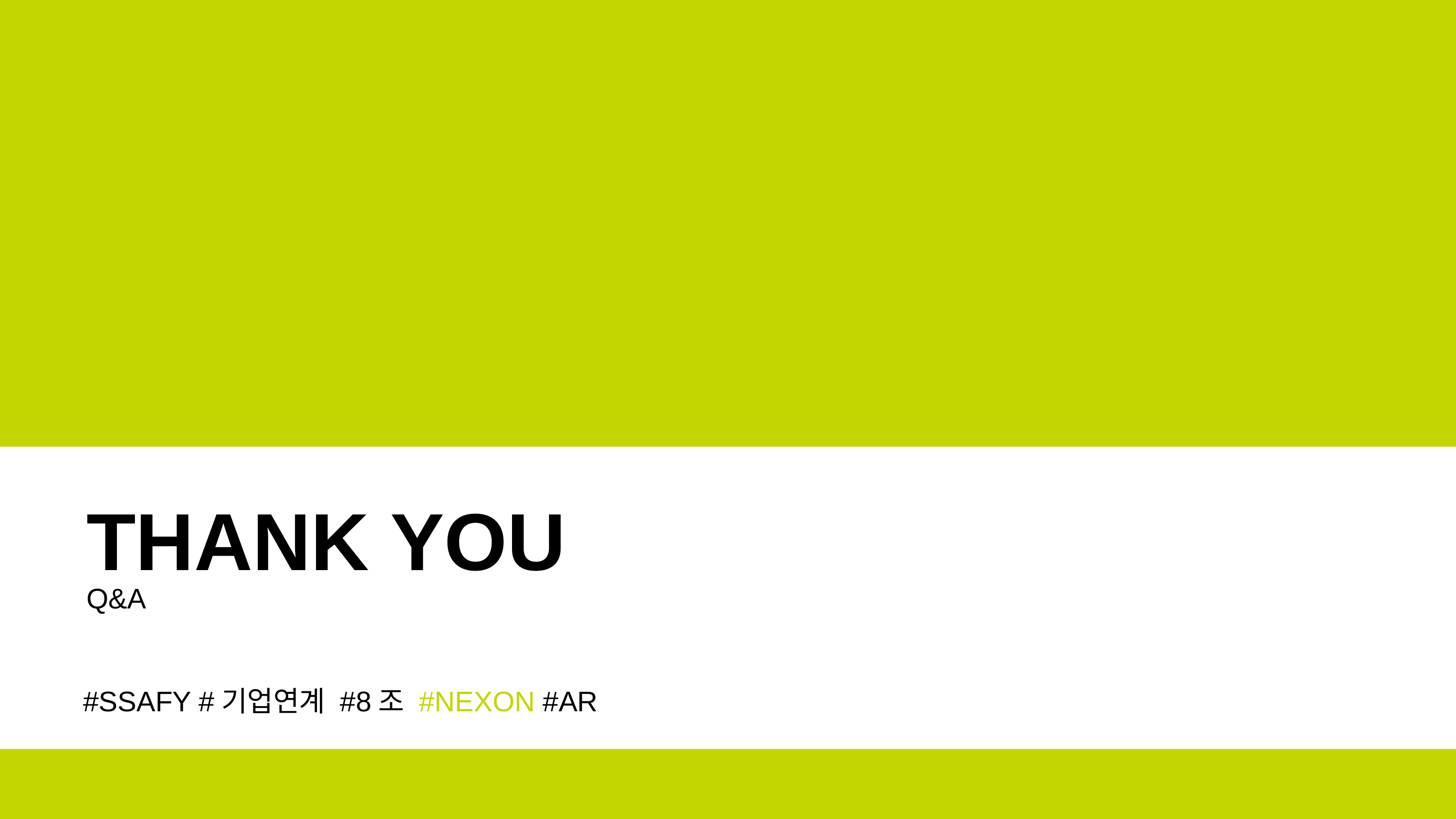

THANK YOU
Q&A
#SSAFY #기업연계 #8조 #NEXON #AR